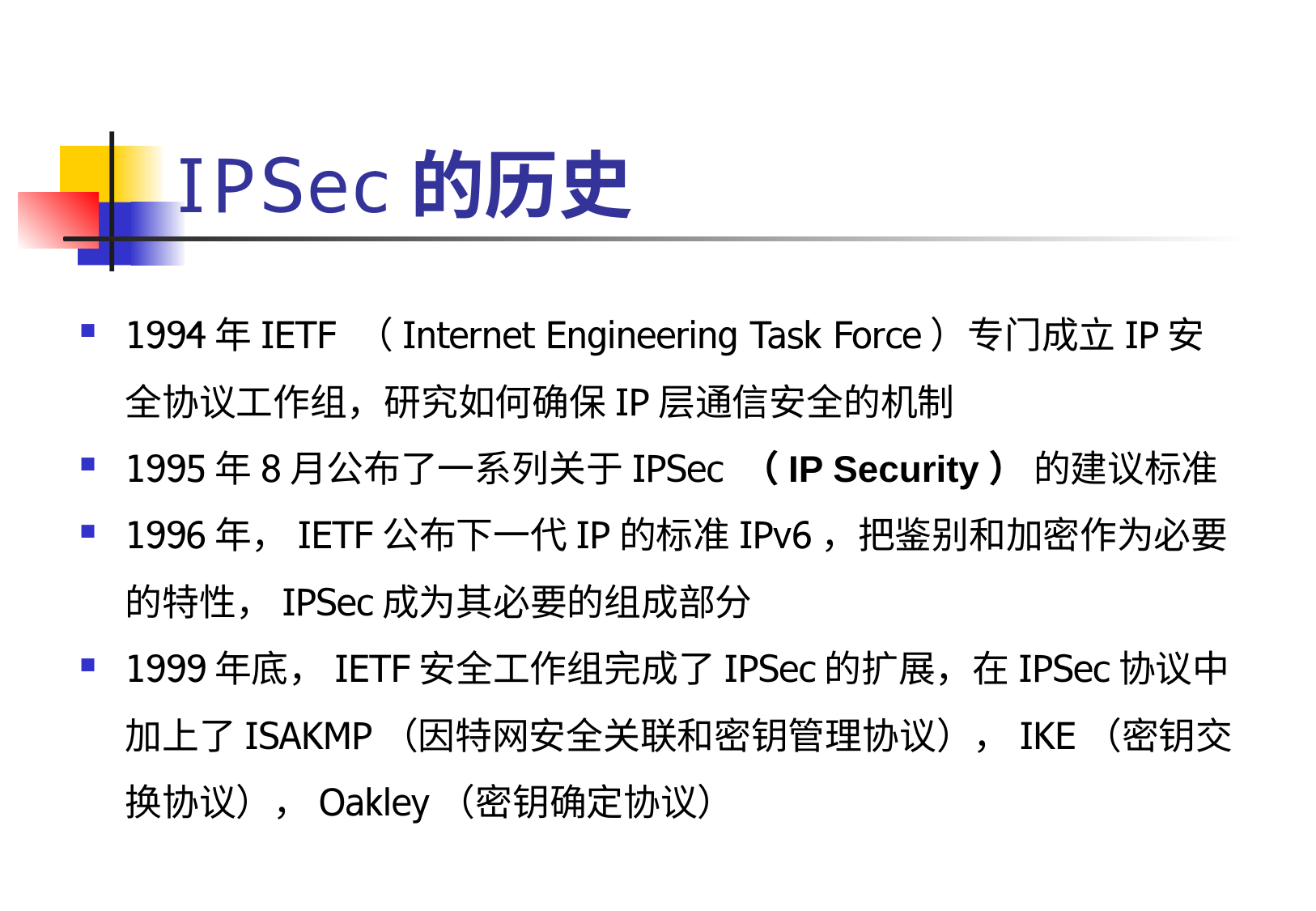

# IPSec的历史
1994年IETF （Internet Engineering Task Force）专门成立IP安全协议工作组，研究如何确保IP层通信安全的机制
1995年8月公布了一系列关于IPSec （IP Security） 的建议标准
1996年，IETF公布下一代IP的标准IPv6，把鉴别和加密作为必要的特性，IPSec成为其必要的组成部分
1999年底，IETF安全工作组完成了IPSec的扩展，在IPSec协议中加上了ISAKMP（因特网安全关联和密钥管理协议），IKE（密钥交换协议），Oakley（密钥确定协议）